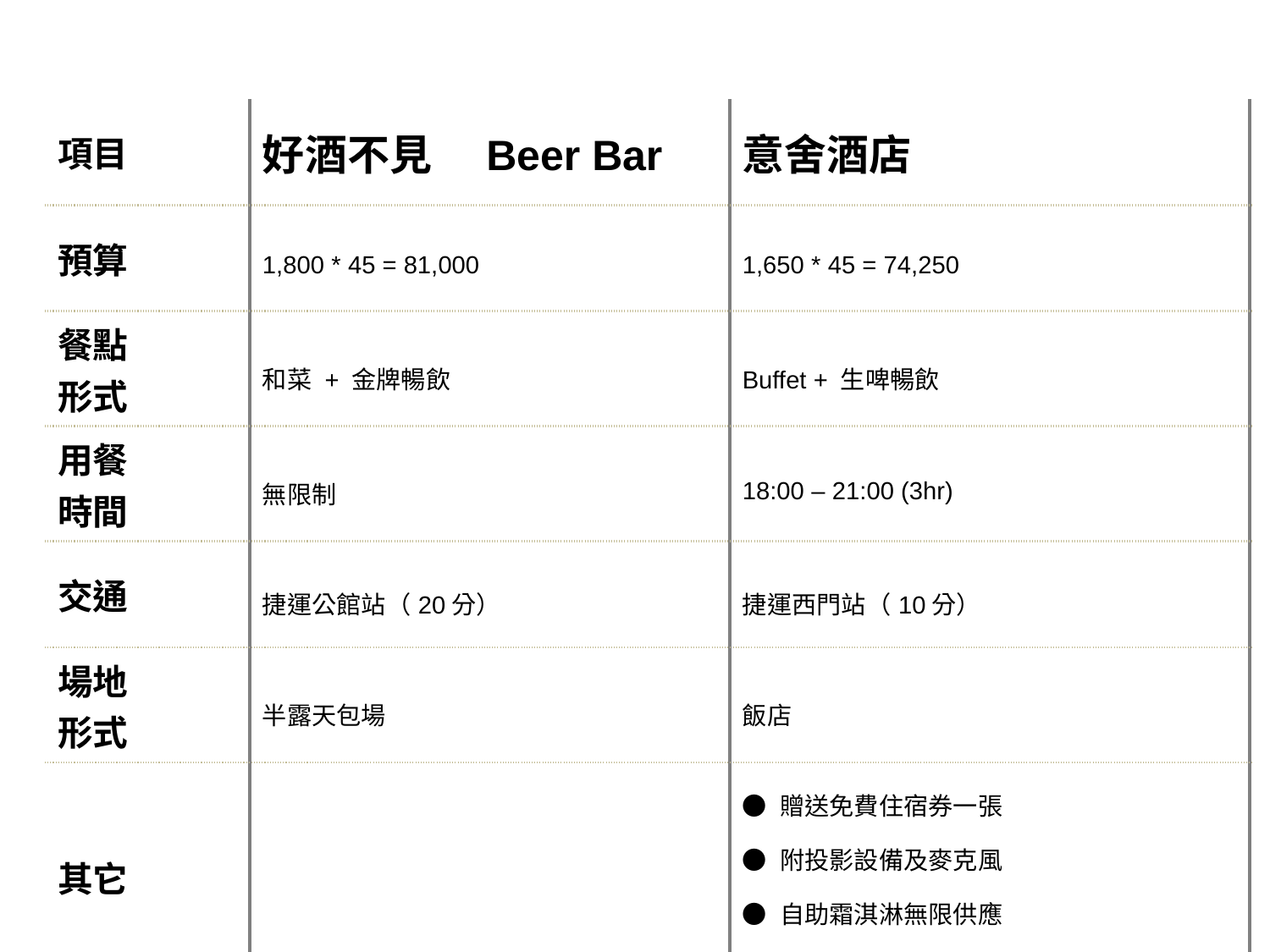

|  |  |  |
| --- | --- | --- |
| 項目 | 好酒不見　Beer Bar | 意舍酒店 |
| 預算 | 1,800 \* 45 = 81,000 | 1,650 \* 45 = 74,250 |
| 餐點 形式 | 和菜 + 金牌暢飲 | Buffet + 生啤暢飲 |
| 用餐 時間 | 無限制 | 18:00 – 21:00 (3hr) |
| 交通 | 捷運公館站（20分） | 捷運西門站（10分） |
| 場地 形式 | 半露天包場 | 飯店 |
| 其它 |  | ● 贈送免費住宿券一張 ● 附投影設備及麥克風 ● 自助霜淇淋無限供應 ● 現爆爆米花無限供應 |